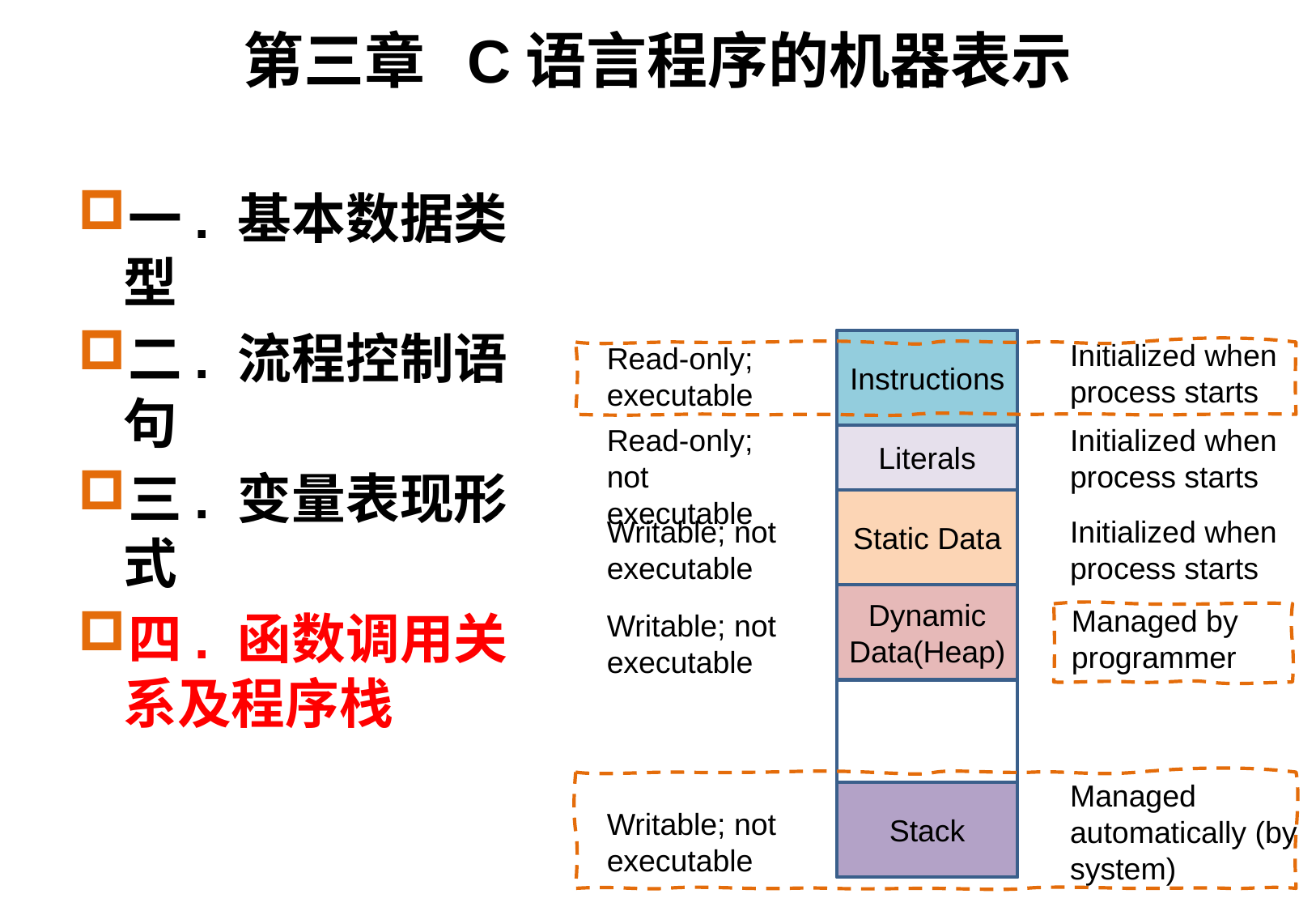

# 第三章  C语言程序的机器表示
一. 基本数据类型
二. 流程控制语句
三. 变量表现形式
四. 函数调用关系及程序栈

Instructions
Initialized when process starts
Read-only; executable
Read-only; not executable
Initialized when process starts
Literals
Static Data
Writable; not executable
Initialized when process starts
Dynamic Data(Heap)
Managed by programmer
Writable; not executable
Managed automatically (by system)
Stack
Writable; not executable